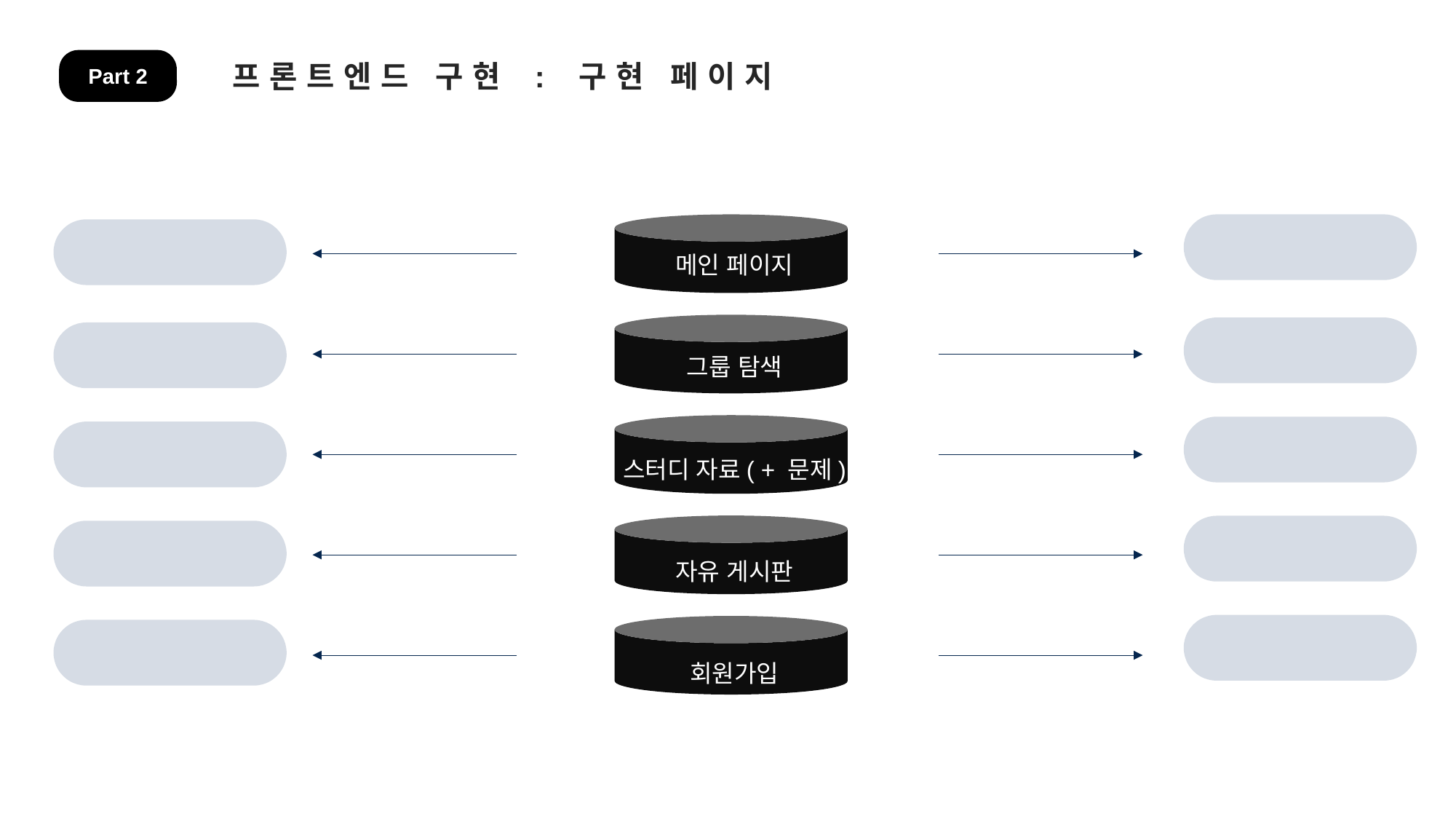

프론트엔드 구현 : 구현 페이지
Part 2

메인 페이지

그룹 탐색

스터디 자료( + 문제)

자유 게시판

회원가입